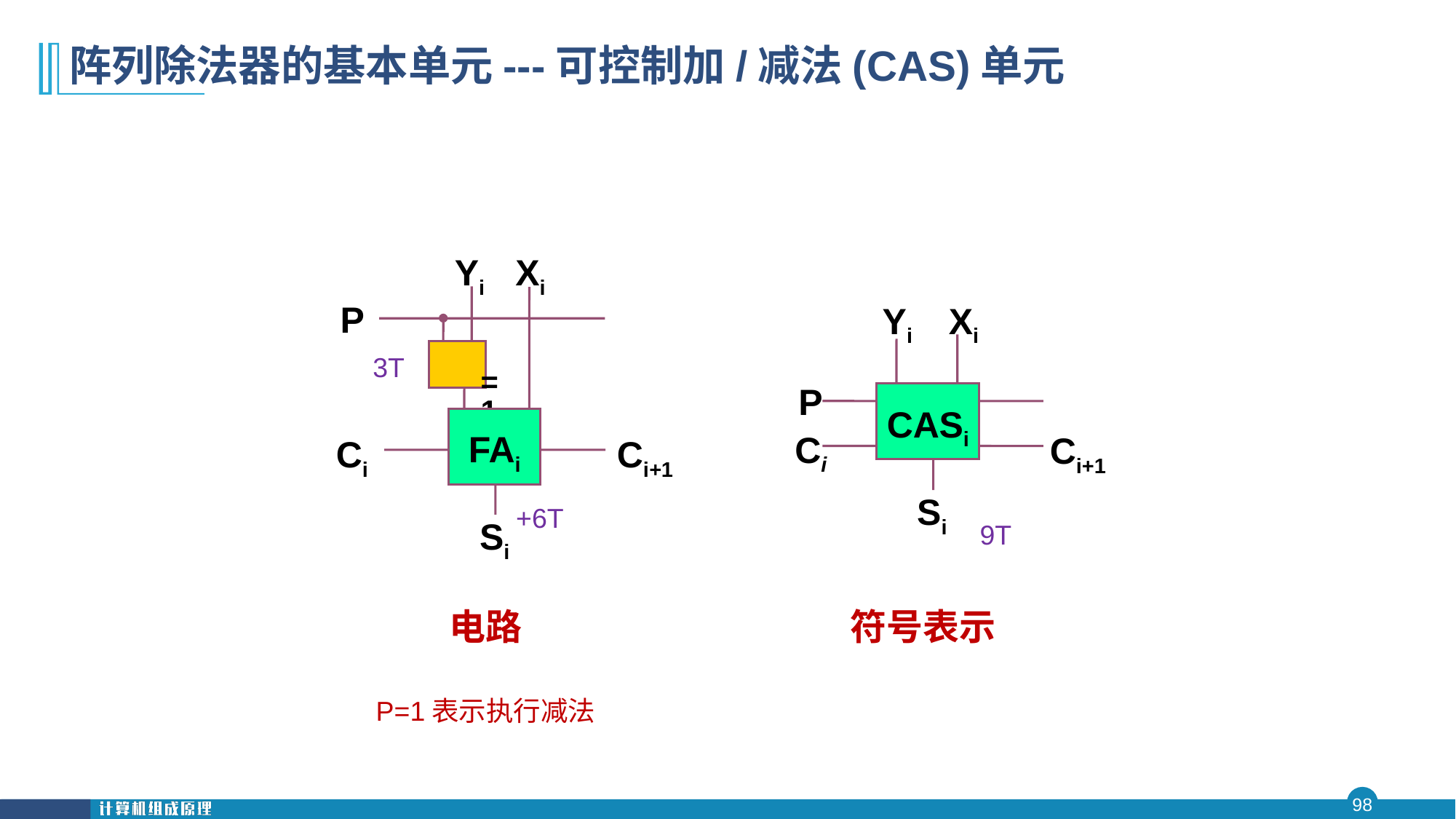

# 阵列除法器的基本单元---可控制加/减法(CAS)单元
Yi
Xi

P

 =1

FAi
Ci

Si
电路
Ci+1
Yi
Xi

CASi
P

Ci
Ci+1

Si
符号表示
3T
+6T
9T
P=1表示执行减法